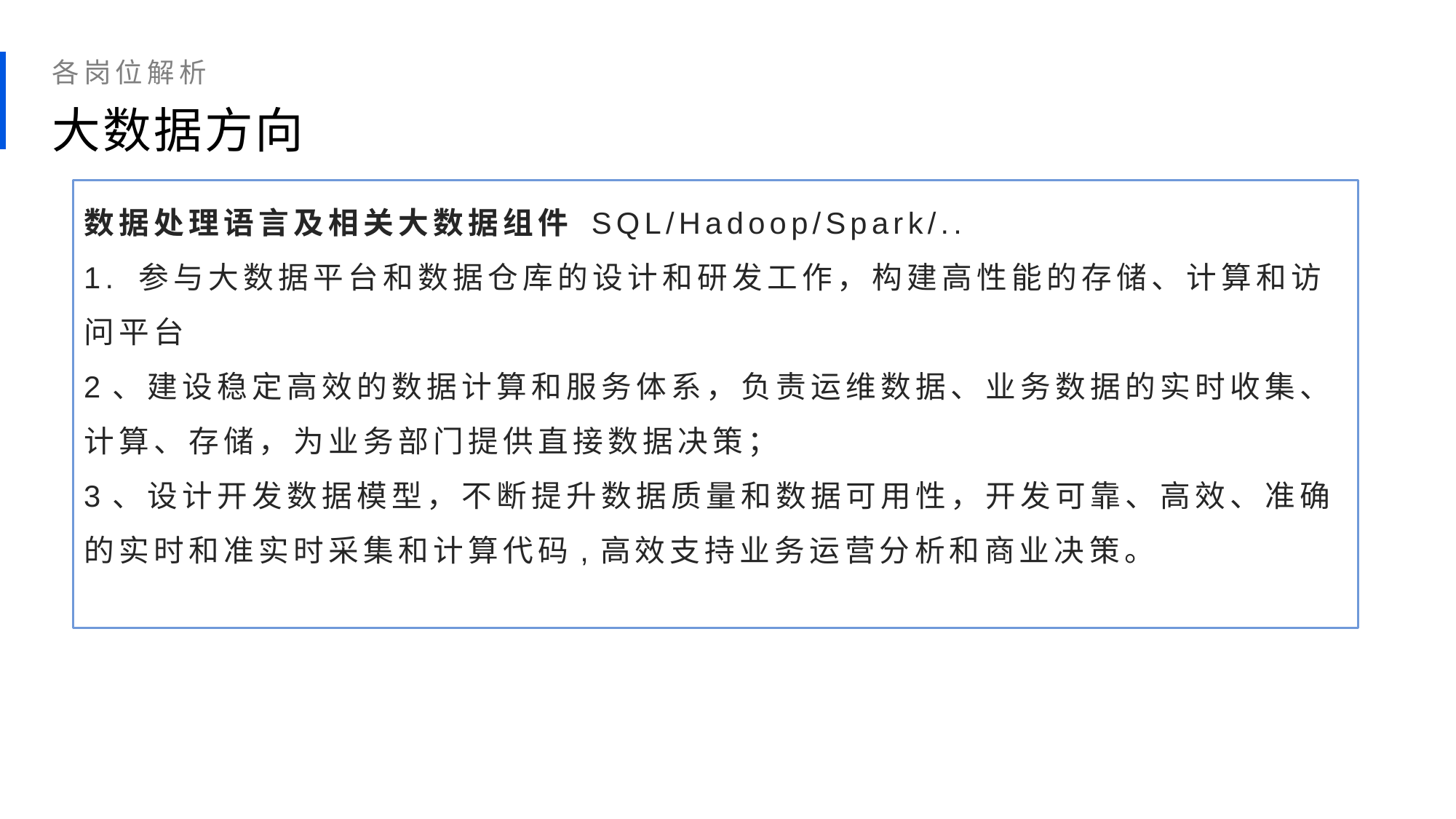

各岗位解析

大数据方向
数据处理语言及相关大数据组件 SQL/Hadoop/Spark/..
1. 参与大数据平台和数据仓库的设计和研发工作，构建高性能的存储、计算和访问平台
2、建设稳定高效的数据计算和服务体系，负责运维数据、业务数据的实时收集、计算、存储，为业务部门提供直接数据决策；
3、设计开发数据模型，不断提升数据质量和数据可用性，开发可靠、高效、准确的实时和准实时采集和计算代码,高效支持业务运营分析和商业决策。